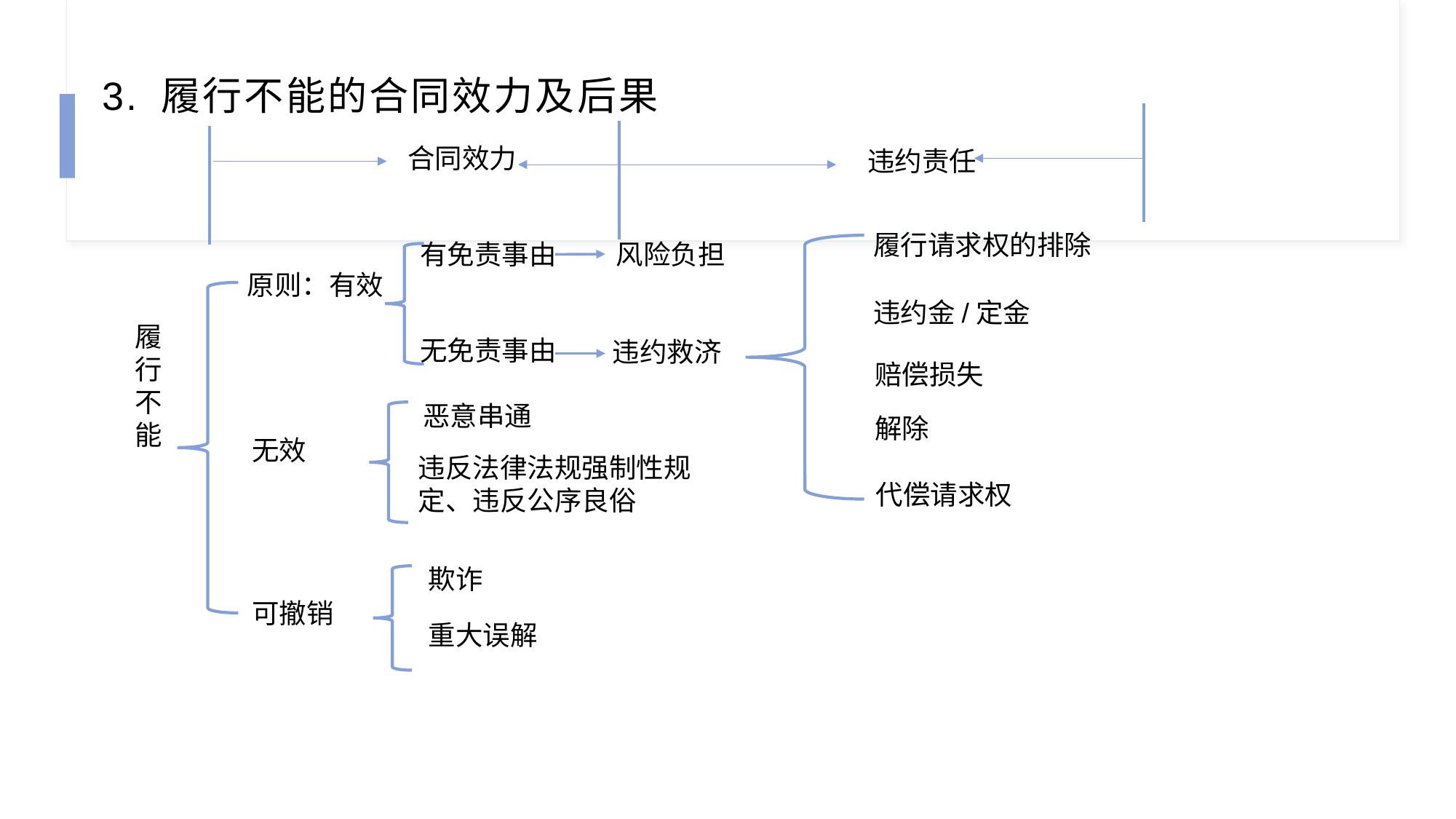

3. 履行不能的合同效力及后果

合同效力
违约责任
履行请求权的排除
有免责事由
风险负担

原则：有效

违约金/定金
履行不能
无免责事由
违约救济
赔偿损失
恶意串通

解除
无效
违反法律法规强制性规定、违反公序良俗
代偿请求权
欺诈

可撤销
重大误解